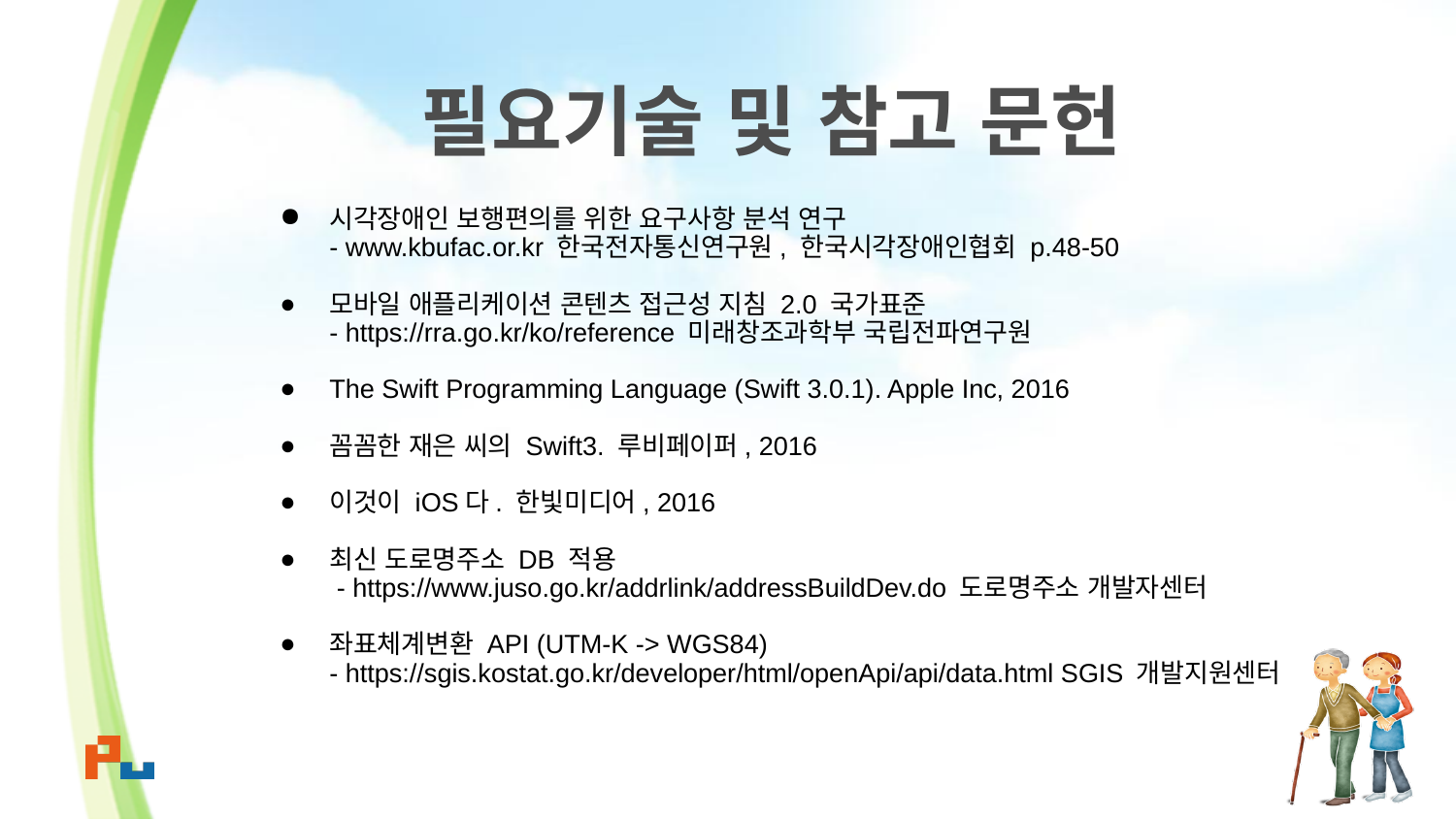

# 필요기술 및 참고 문헌
시각장애인 보행편의를 위한 요구사항 분석 연구
- www.kbufac.or.kr 한국전자통신연구원, 한국시각장애인협회 p.48-50

모바일 애플리케이션 콘텐츠 접근성 지침 2.0 국가표준
- https://rra.go.kr/ko/reference 미래창조과학부 국립전파연구원

The Swift Programming Language (Swift 3.0.1). Apple Inc, 2016

꼼꼼한 재은 씨의 Swift3. 루비페이퍼, 2016

이것이 iOS다. 한빛미디어, 2016

최신 도로명주소 DB 적용
           - https://www.juso.go.kr/addrlink/addressBuildDev.do 도로명주소 개발자센터

좌표체계변환 API (UTM-K -> WGS84)
- https://sgis.kostat.go.kr/developer/html/openApi/api/data.html SGIS 개발지원센터